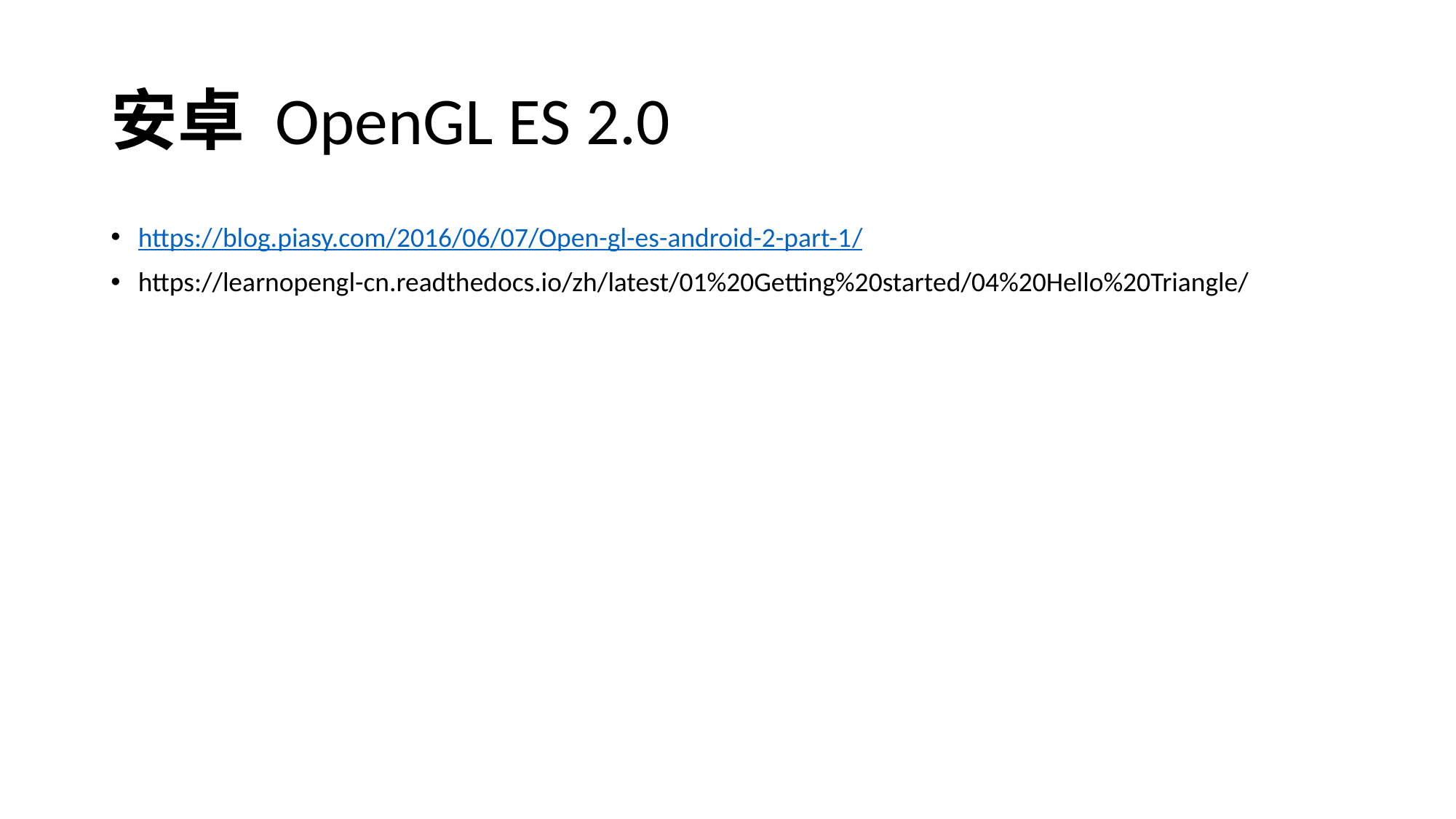

# 安卓 OpenGL ES 2.0
https://blog.piasy.com/2016/06/07/Open-gl-es-android-2-part-1/
https://learnopengl-cn.readthedocs.io/zh/latest/01%20Getting%20started/04%20Hello%20Triangle/